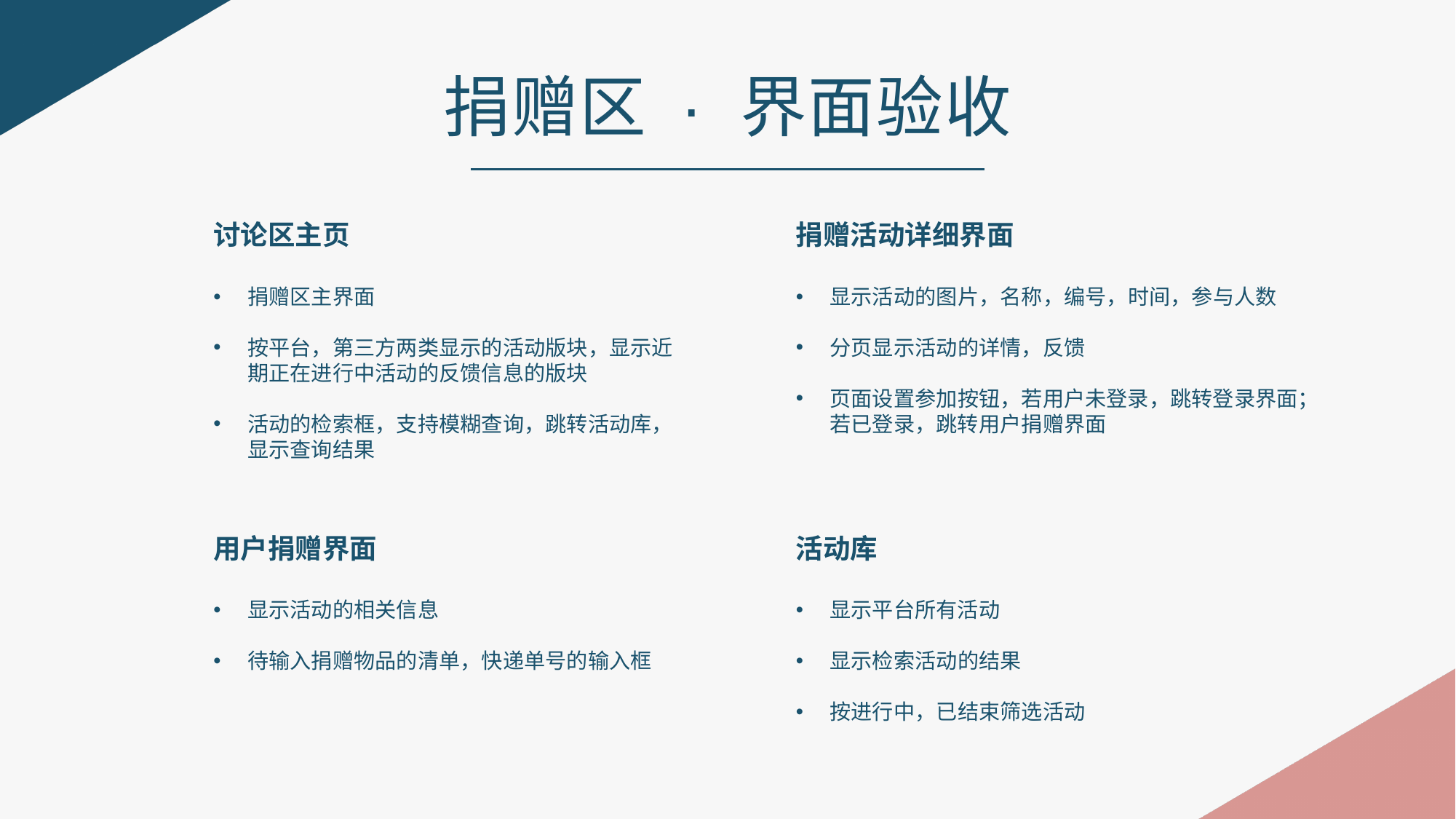

捐赠区 · 界面验收
讨论区主页

捐赠区主界面

按平台，第三方两类显示的活动版块，显示近期正在进行中活动的反馈信息的版块

活动的检索框，支持模糊查询，跳转活动库，显示查询结果
捐赠活动详细界面

显示活动的图片，名称，编号，时间，参与人数

分页显示活动的详情，反馈

页面设置参加按钮，若用户未登录，跳转登录界面；若已登录，跳转用户捐赠界面
用户捐赠界面

显示活动的相关信息

待输入捐赠物品的清单，快递单号的输入框

活动库

显示平台所有活动

显示检索活动的结果

按进行中，已结束筛选活动